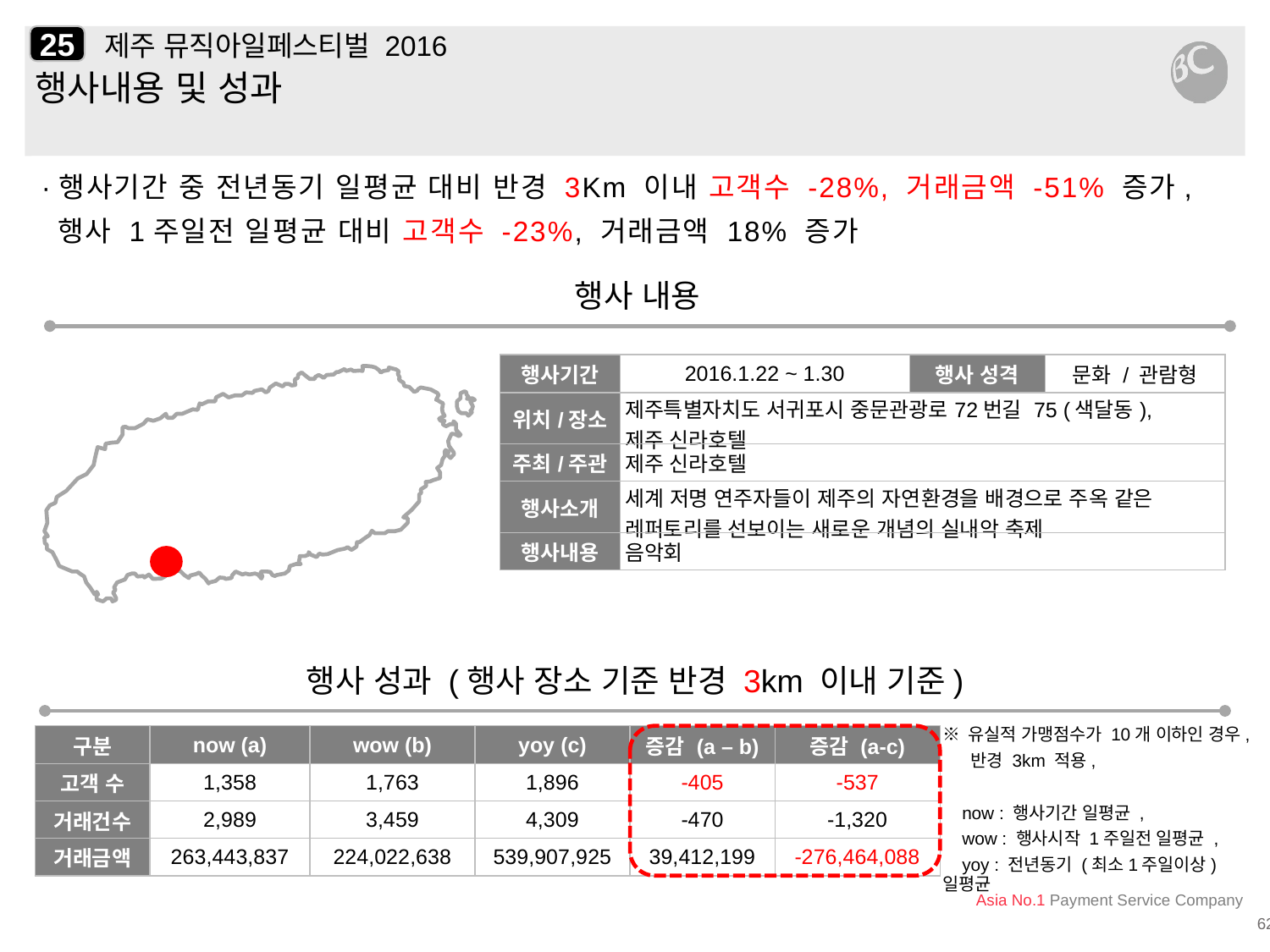

25
# 제주 뮤직아일페스티벌 2016
행사내용 및 성과
쓸까?
비중
·행사기간 중 전년동기 일평균 대비 반경 3Km 이내 고객수 -28%, 거래금액 -51% 증가,
 행사 1주일전 일평균 대비 고객수 -23%, 거래금액 18% 증가
행사 내용
| 행사기간 | 2016.1.22 ~ 1.30 | 행사 성격 | 문화 / 관람형 |
| --- | --- | --- | --- |
| 위치/장소 | 제주특별자치도 서귀포시 중문관광로72번길 75 (색달동), 제주 신라호텔 |  |  |
| 주최/주관 | 제주 신라호텔 |  |  |
| 행사소개 | 세계 저명 연주자들이 제주의 자연환경을 배경으로 주옥 같은 레퍼토리를 선보이는 새로운 개념의 실내악 축제 |  |  |
| 행사내용 | 음악회 |  |  |

행사 성과 (행사 장소 기준 반경 3km 이내 기준)
| 구분 | now (a) | wow (b) | yoy (c) | 증감 (a – b) | 증감 (a-c) |
| --- | --- | --- | --- | --- | --- |
| 고객 수 | 1,358 | 1,763 | 1,896 | -405 | -537 |
| 거래건수 | 2,989 | 3,459 | 4,309 | -470 | -1,320 |
| 거래금액 | 263,443,837 | 224,022,638 | 539,907,925 | 39,412,199 | -276,464,088 |

※ 유실적 가맹점수가 10개 이하인 경우,
     반경 3km 적용,

    now : 행사기간 일평균 ,
    wow : 행사시작 1주일전 일평균 ,
    yoy : 전년동기 (최소1주일이상) 일평균